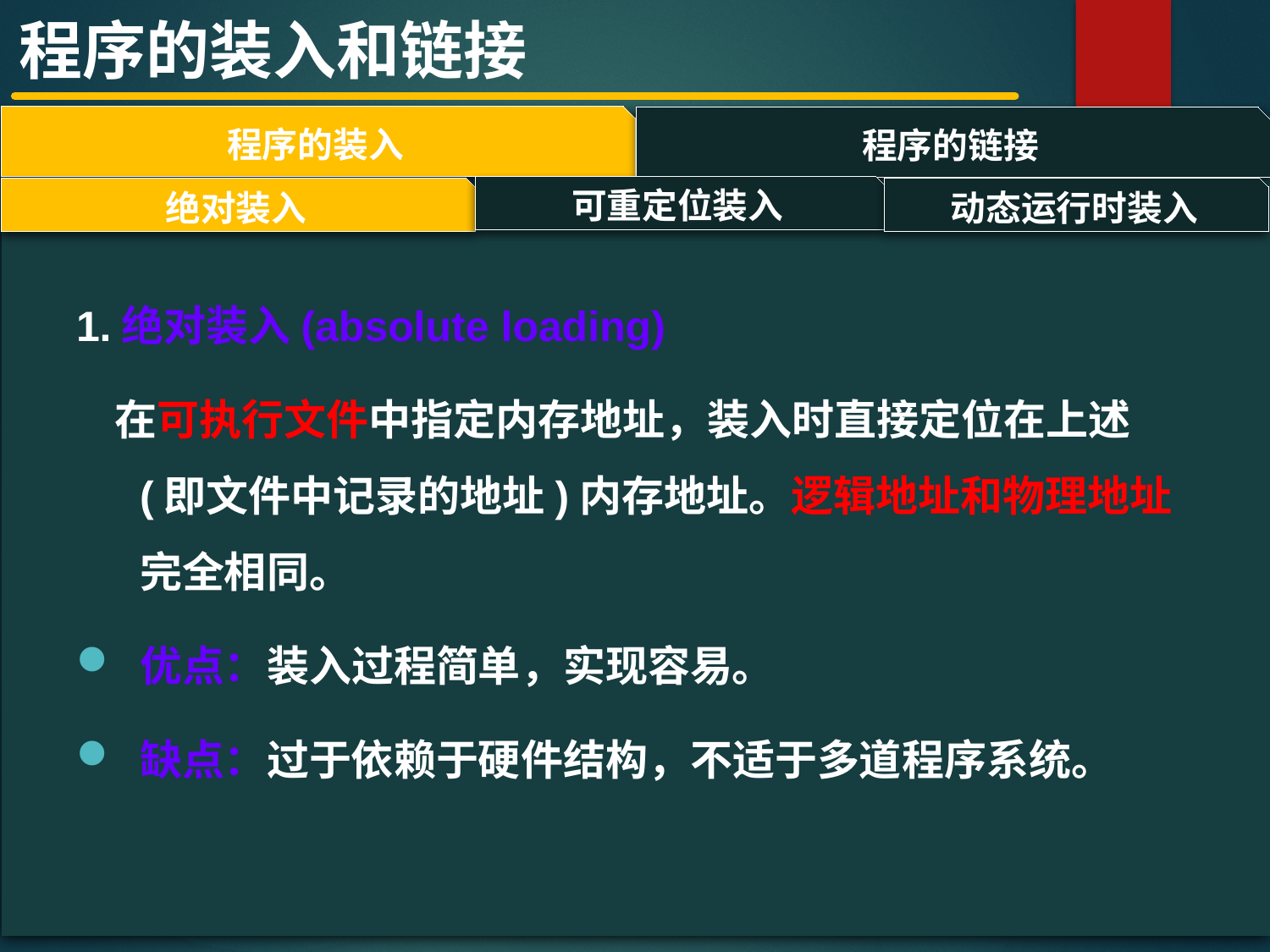

程序的装入和链接
程序的装入
程序的链接
#
可重定位装入
动态运行时装入
绝对装入
1.绝对装入(absolute loading)
   在可执行文件中指定内存地址，装入时直接定位在上述(即文件中记录的地址)内存地址。逻辑地址和物理地址完全相同。
优点：装入过程简单，实现容易。
缺点：过于依赖于硬件结构，不适于多道程序系统。